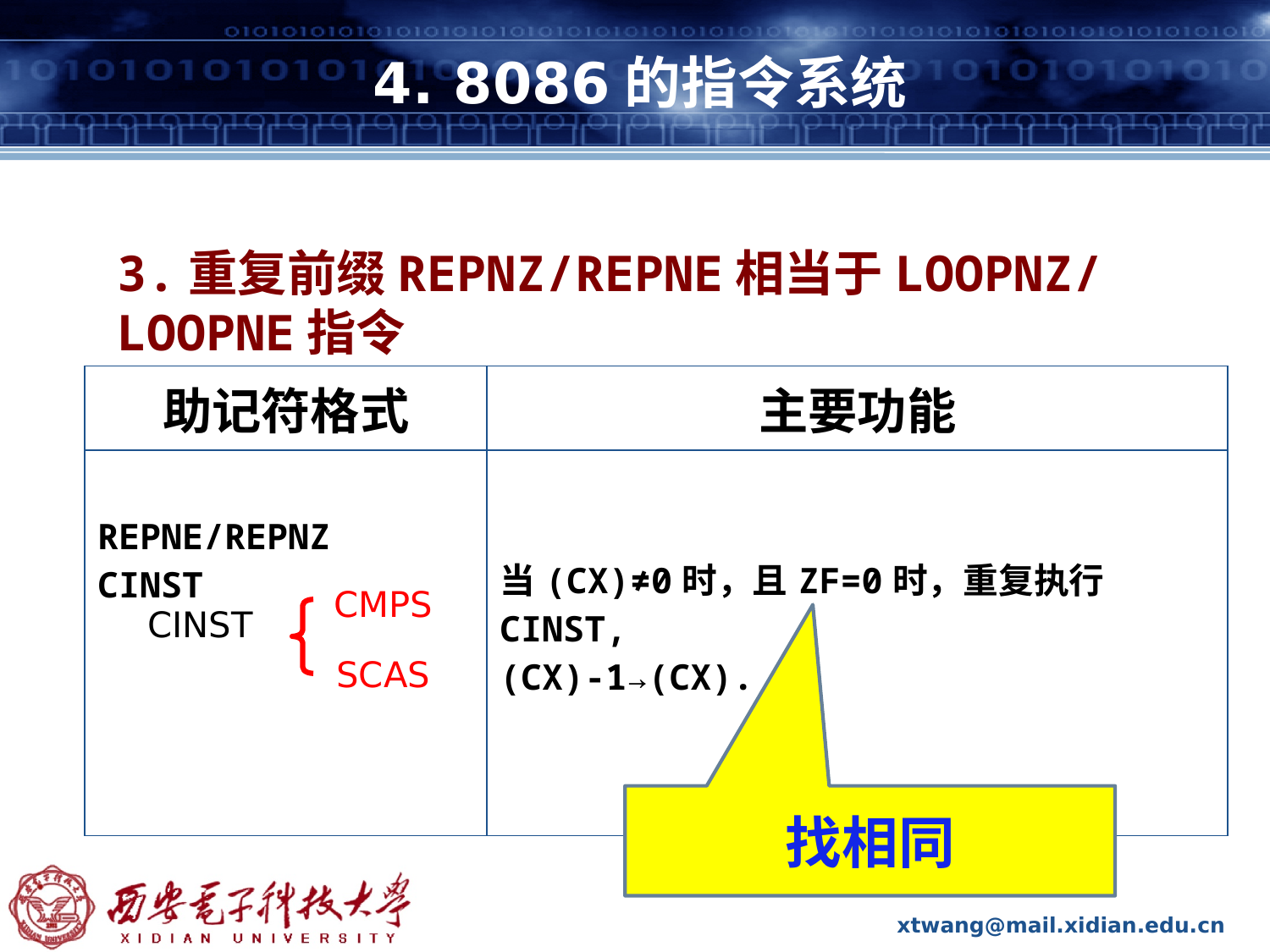

# 4. 8086的指令系统
3.重复前缀REPNZ/REPNE相当于LOOPNZ/LOOPNE指令
| 助记符格式 | 主要功能 |
| --- | --- |
| REPNE/REPNZ CINST | 当(CX)≠0时，且ZF=0时，重复执行CINST, (CX)-1→(CX). |
CMPS
CINST

SCAS
找相同